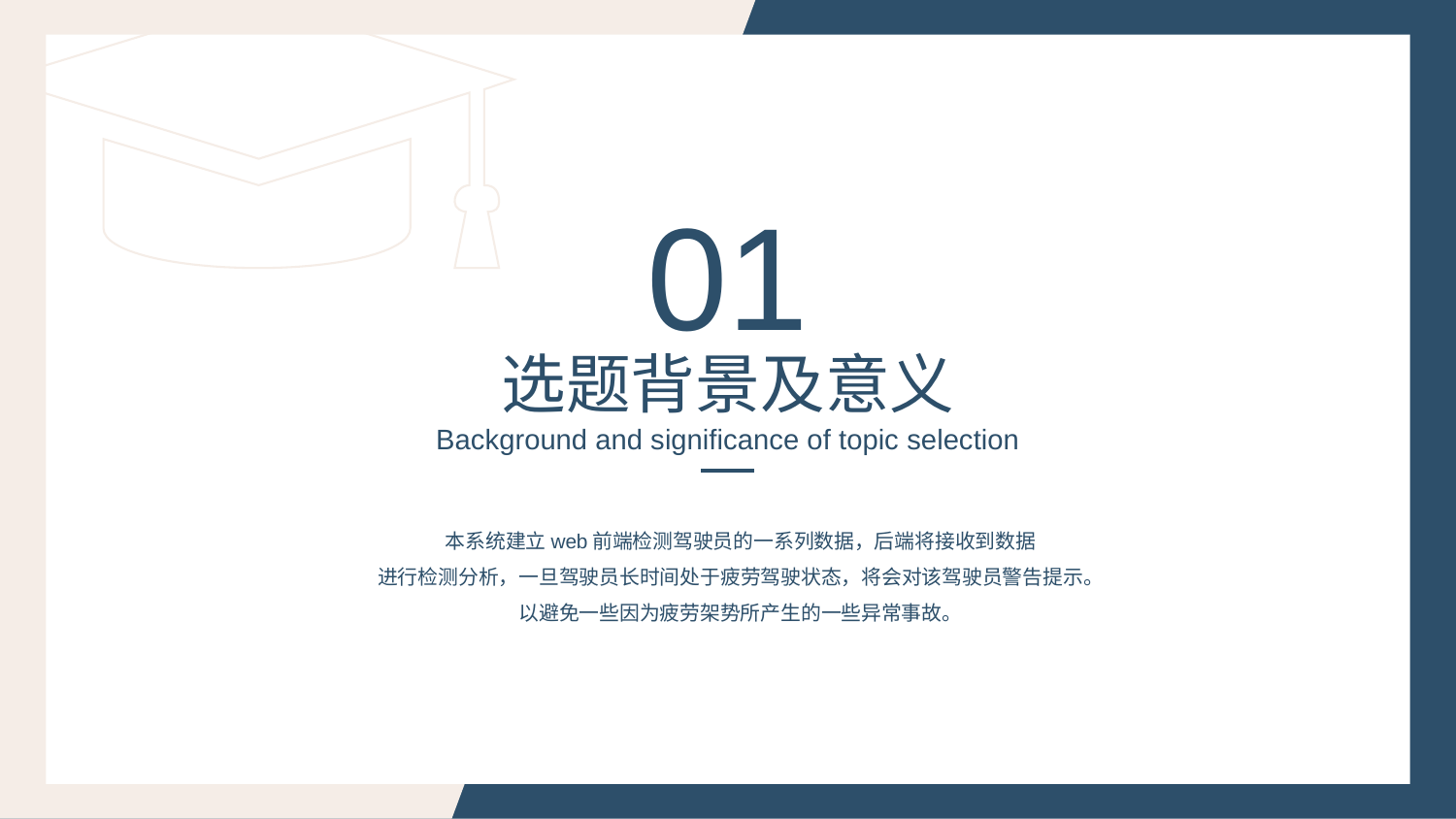

01
选题背景及意义
Background and significance of topic selection
本系统建立web前端检测驾驶员的一系列数据，后端将接收到数据
进行检测分析，一旦驾驶员长时间处于疲劳驾驶状态，将会对该驾驶员警告提示。
以避免一些因为疲劳架势所产生的一些异常事故。